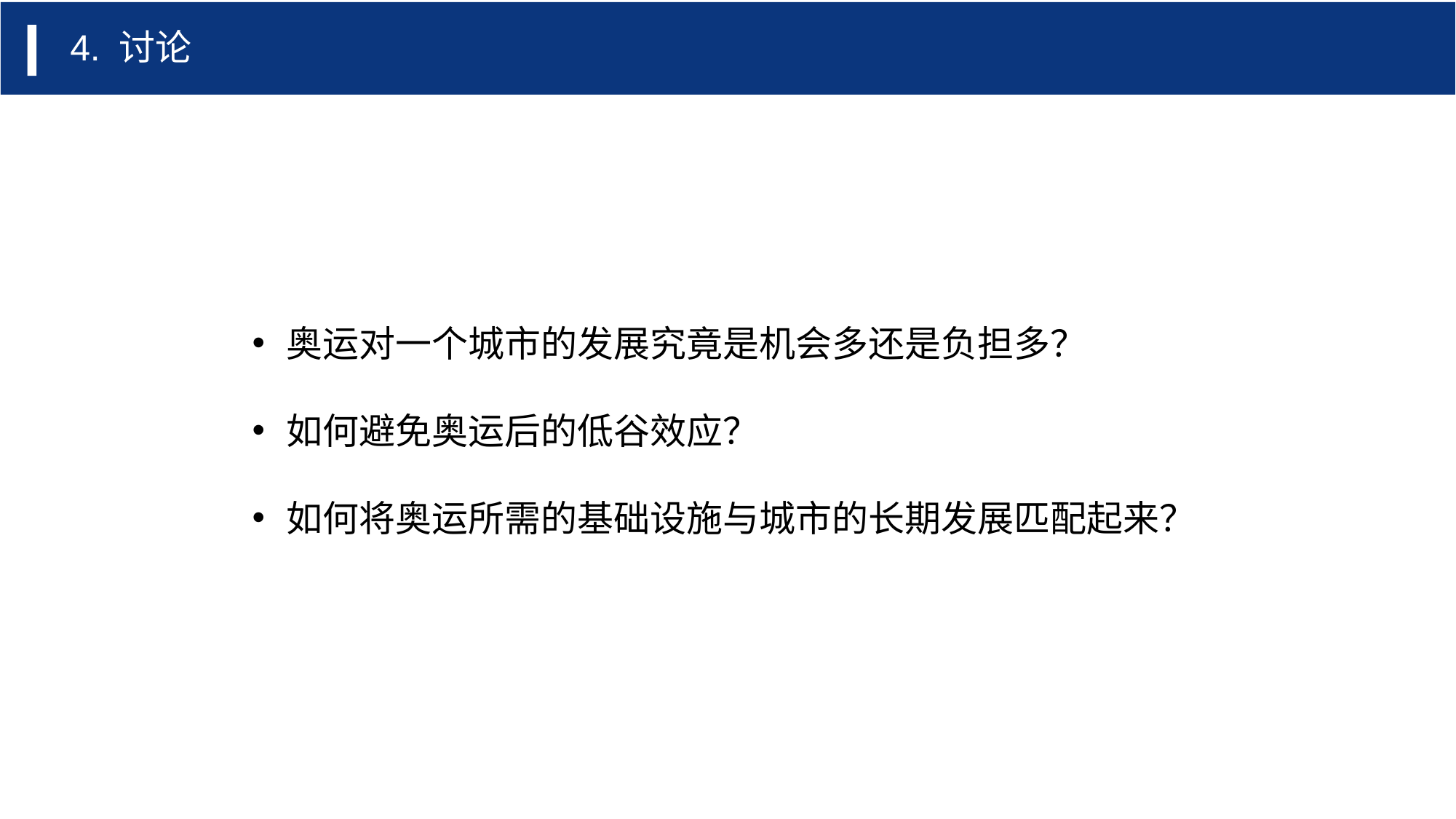

4. 讨论

奥运对一个城市的发展究竟是机会多还是负担多？
如何避免奥运后的低谷效应？
如何将奥运所需的基础设施与城市的长期发展匹配起来？